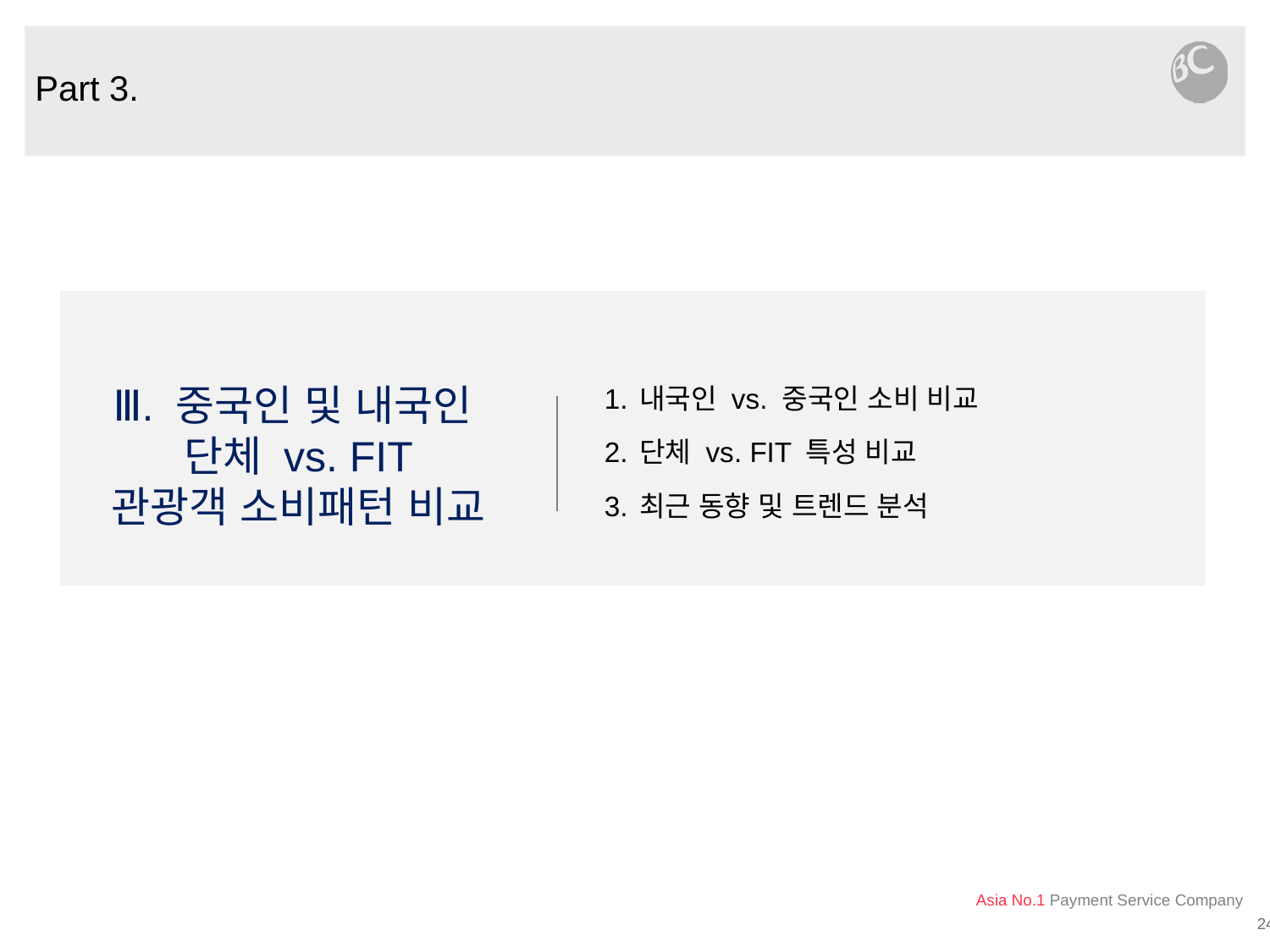

Part 3.

내국인 vs. 중국인 소비 비교
단체 vs. FIT 특성 비교
최근 동향 및 트렌드 분석
Ⅲ. 중국인 및 내국인
단체 vs. FIT
관광객 소비패턴 비교